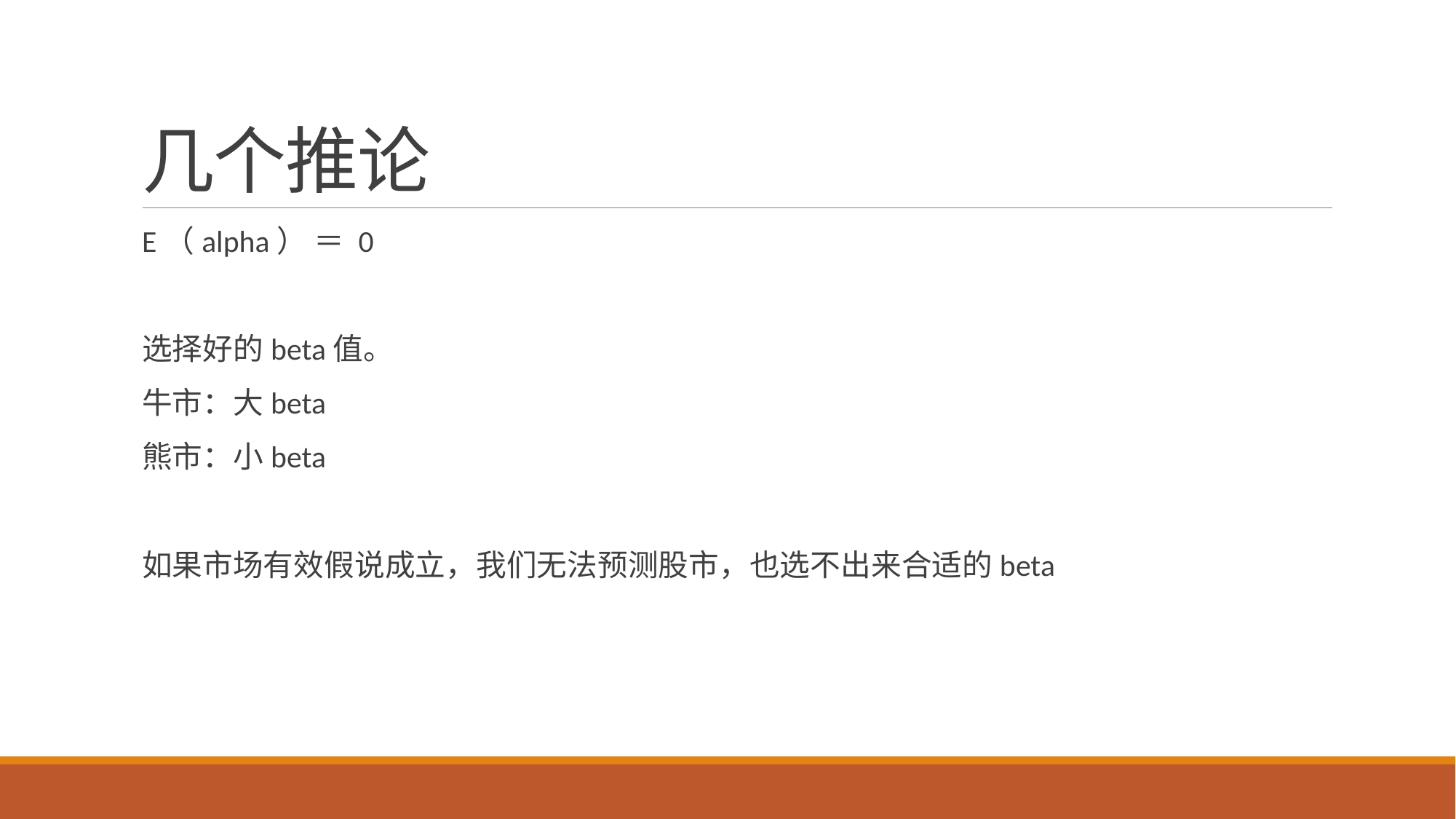

# 几个推论
E（alpha） ＝ 0

选择好的beta值。
牛市：大beta
熊市：小beta

如果市场有效假说成立，我们无法预测股市，也选不出来合适的beta